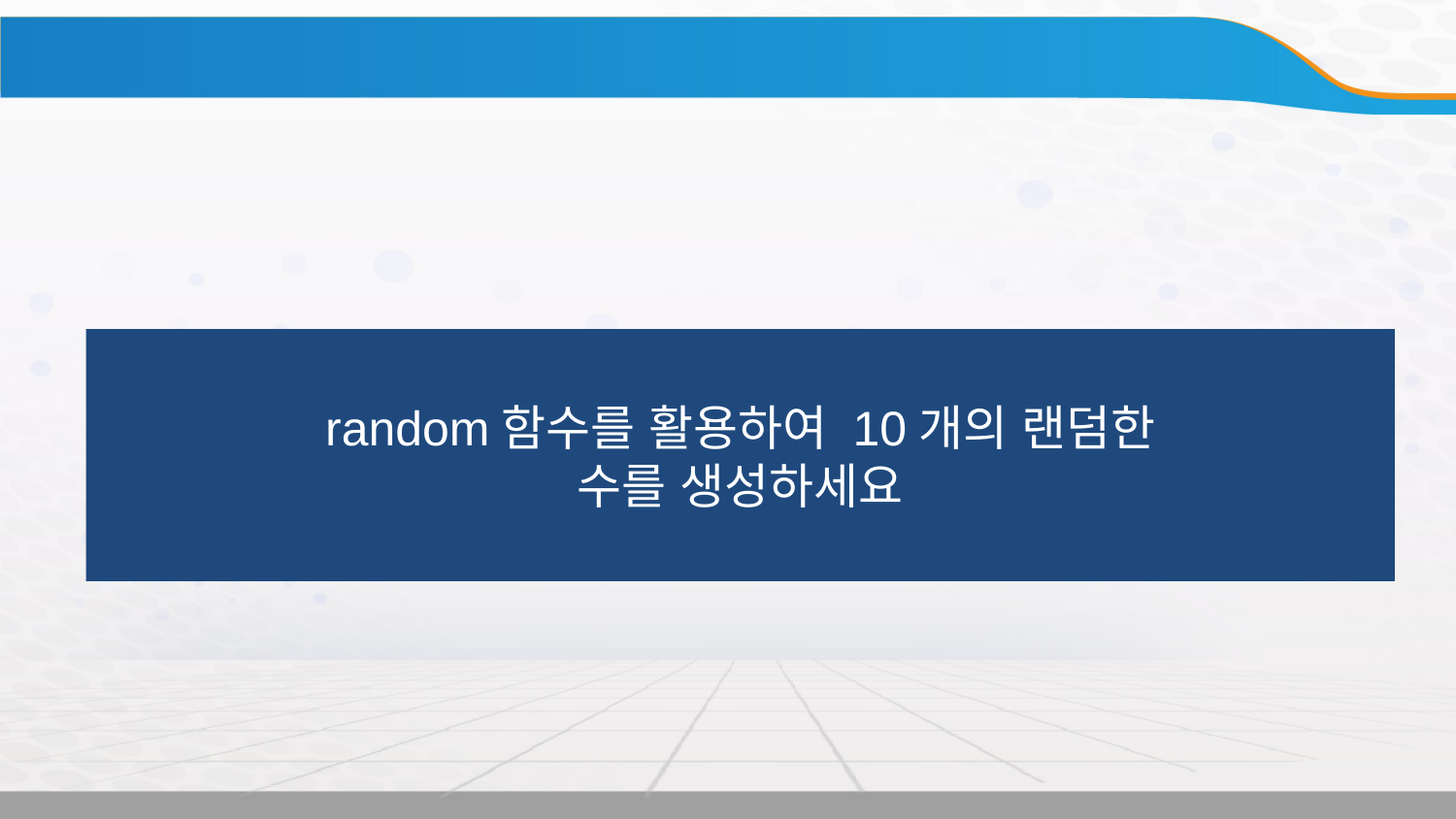

실습
random함수를 활용하여 10개의 랜덤한
수를 생성하세요